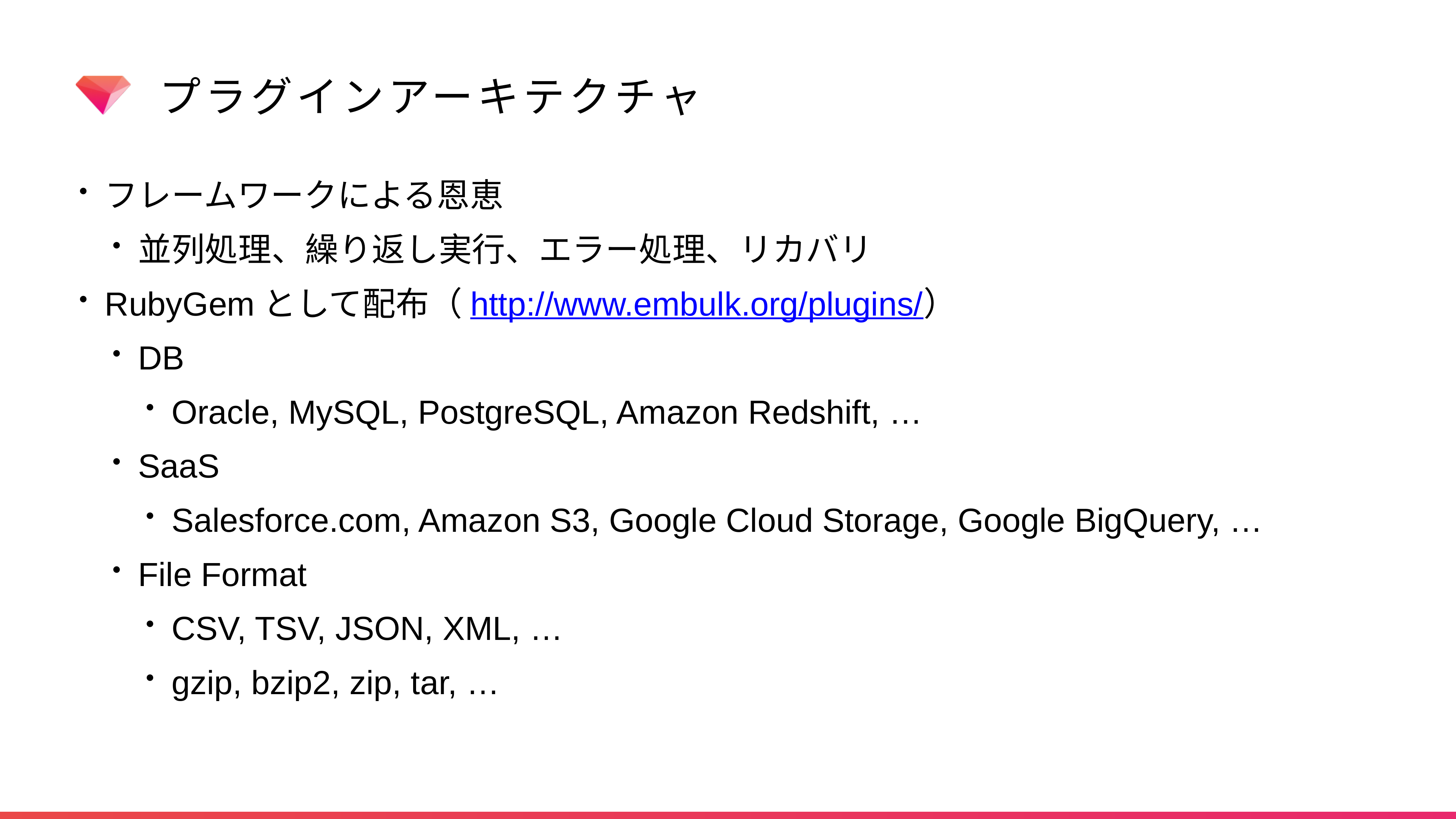

# プラグインアーキテクチャ
フレームワークによる恩恵
並列処理、繰り返し実行、エラー処理、リカバリ
RubyGemとして配布（http://www.embulk.org/plugins/）
DB
Oracle, MySQL, PostgreSQL, Amazon Redshift, …
SaaS
Salesforce.com, Amazon S3, Google Cloud Storage, Google BigQuery, …
File Format
CSV, TSV, JSON, XML, …
gzip, bzip2, zip, tar, …
35